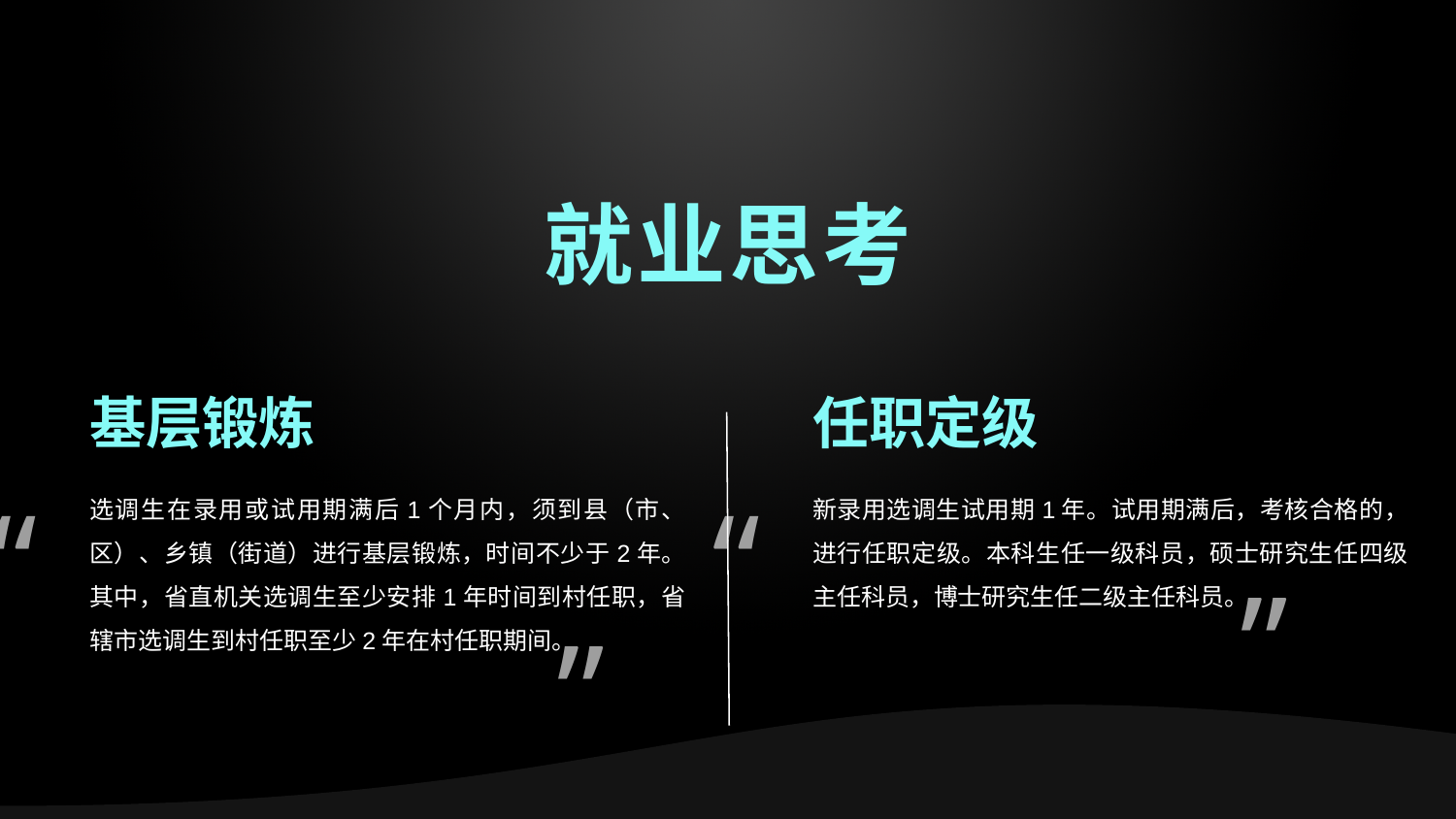

就业思考
基层锻炼
任职定级
“
“
选调生在录用或试用期满后1个月内，须到县（市、区）、乡镇（街道）进行基层锻炼，时间不少于2年。其中，省直机关选调生至少安排1年时间到村任职，省辖市选调生到村任职至少2年在村任职期间。
新录用选调生试用期1年。试用期满后，考核合格的，进行任职定级。本科生任一级科员，硕士研究生任四级主任科员，博士研究生任二级主任科员。
”
”